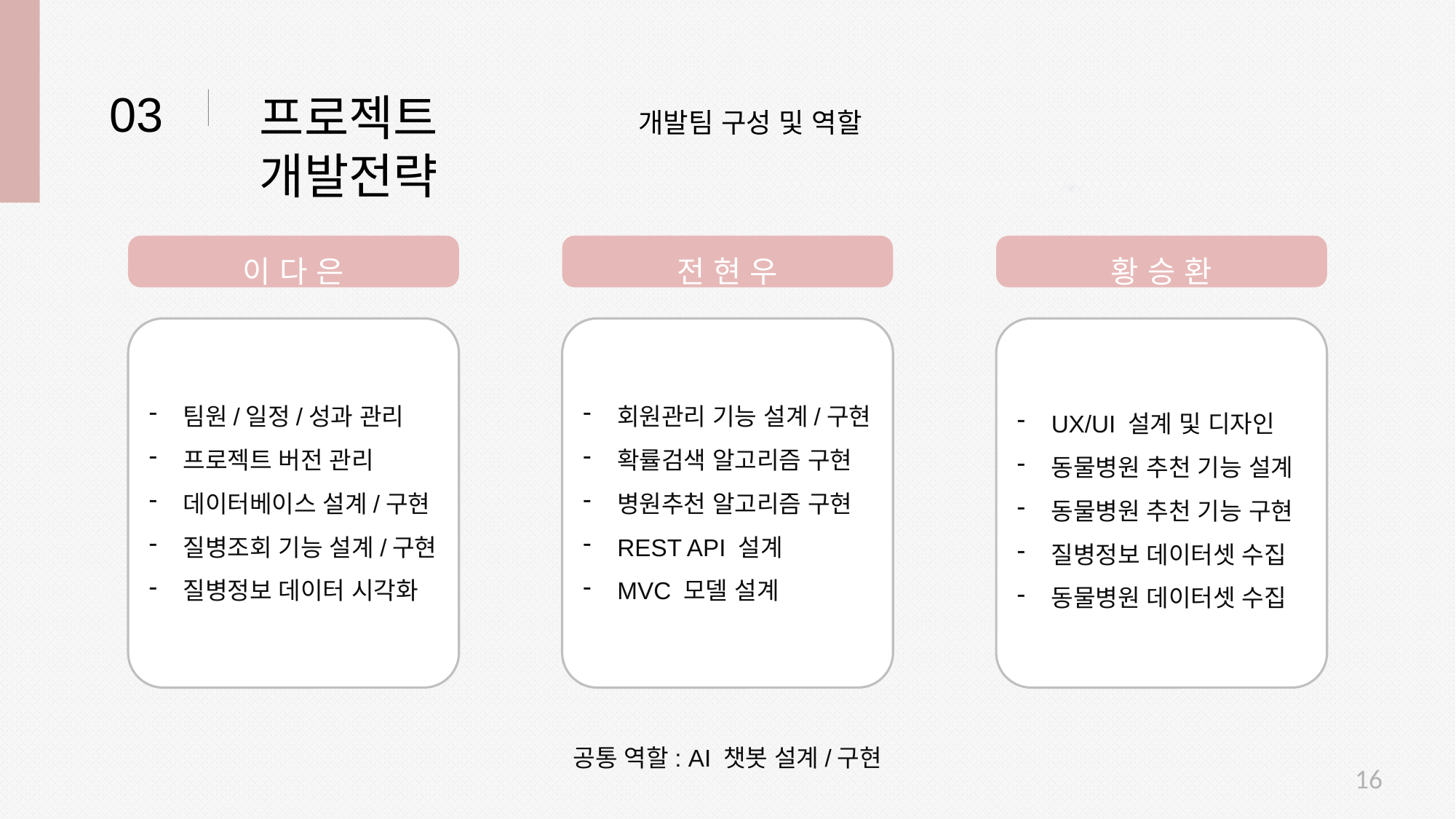

03
프로젝트 개발전략
개발팀 구성 및 역할
이 다 은
전 현 우
황 승 환

팀원/일정/성과 관리
프로젝트 버전 관리
데이터베이스 설계/구현
질병조회 기능 설계/구현
질병정보 데이터 시각화

회원관리 기능 설계/구현
확률검색 알고리즘 구현
병원추천 알고리즘 구현
REST API 설계
MVC 모델 설계

UX/UI 설계 및 디자인
동물병원 추천 기능 설계
동물병원 추천 기능 구현
질병정보 데이터셋 수집
동물병원 데이터셋 수집
공통 역할: AI 챗봇 설계/구현
16